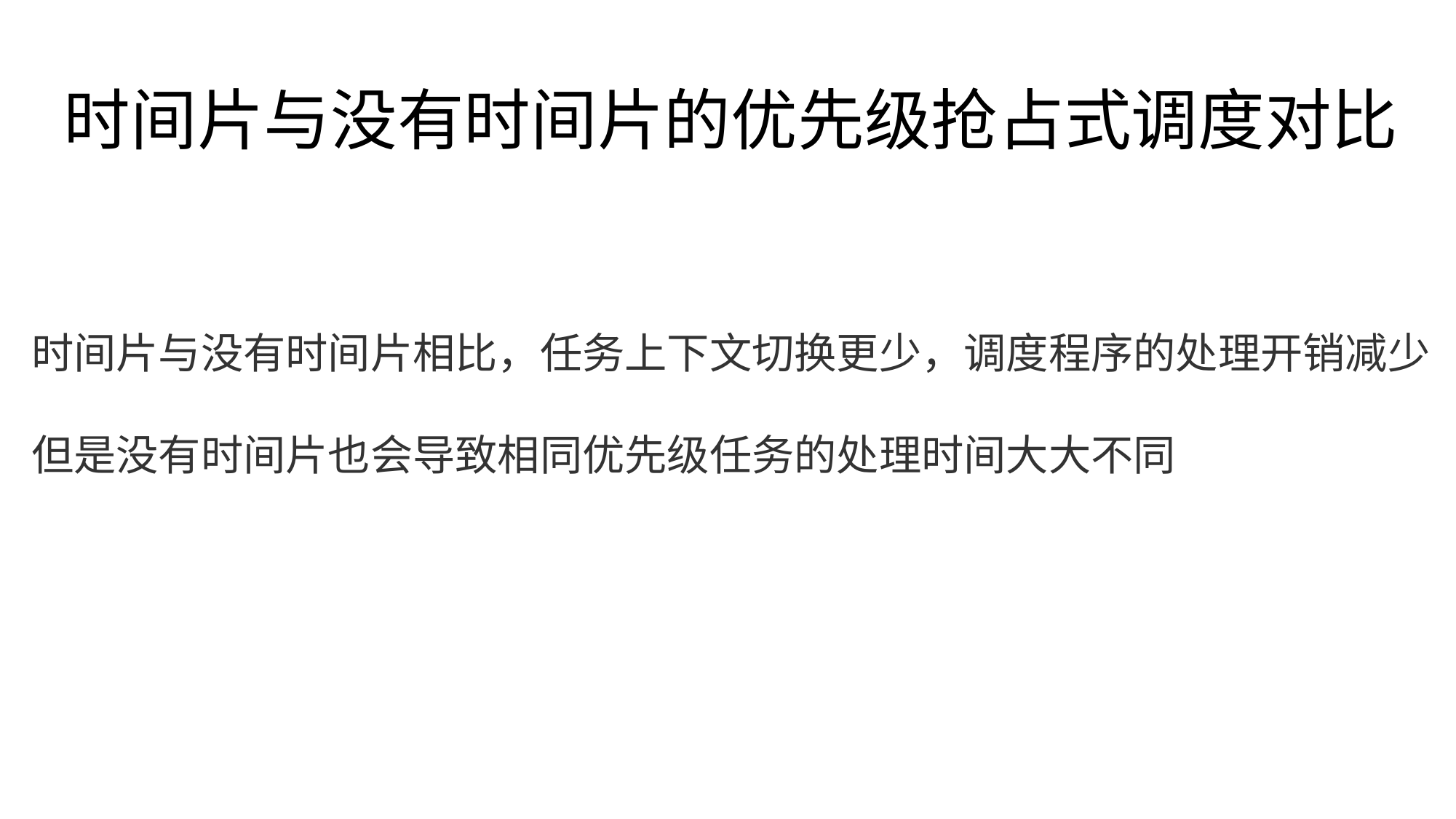

# 时间片与没有时间片的优先级抢占式调度对比
时间片与没有时间片相比，任务上下文切换更少，调度程序的处理开销减少

但是没有时间片也会导致相同优先级任务的处理时间大大不同